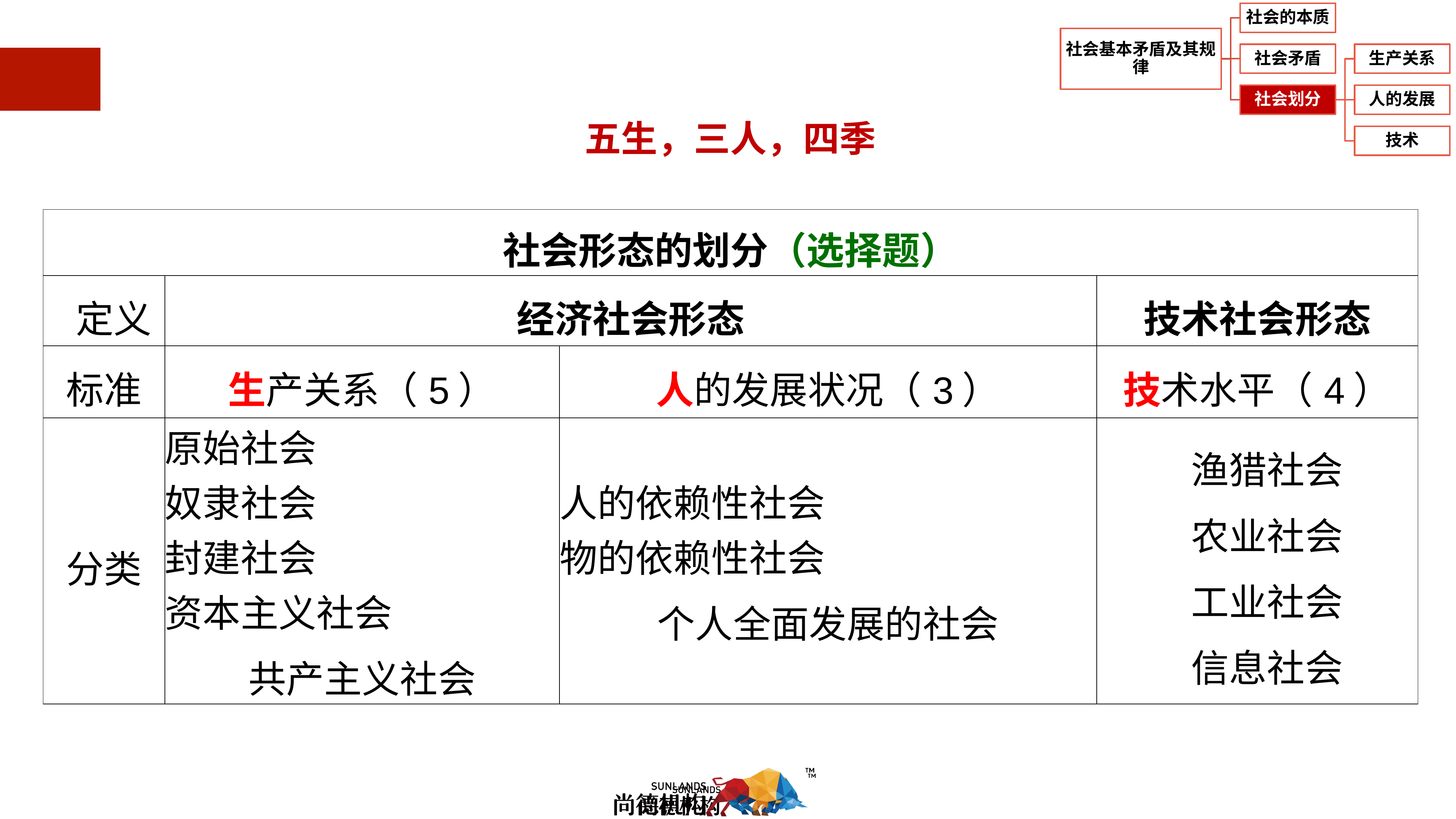

社会基本矛盾及其规律
社会的本质
社会矛盾
社会划分
生产关系
人的发展
技术
  3.1.4.1社会形态的划分
五生，三人，四季
| 社会形态的划分（选择题） |  |  |  |
| --- | --- | --- | --- |
| 定义 | 经济社会形态 |  | 技术社会形态 |
| 标准 | 生产关系（5） | 人的发展状况（3） | 技术水平（4） |
| 分类 | 原始社会 奴隶社会 封建社会 资本主义社会 共产主义社会 | 人的依赖性社会 物的依赖性社会 个人全面发展的社会 | 渔猎社会 农业社会 工业社会 信息社会 |